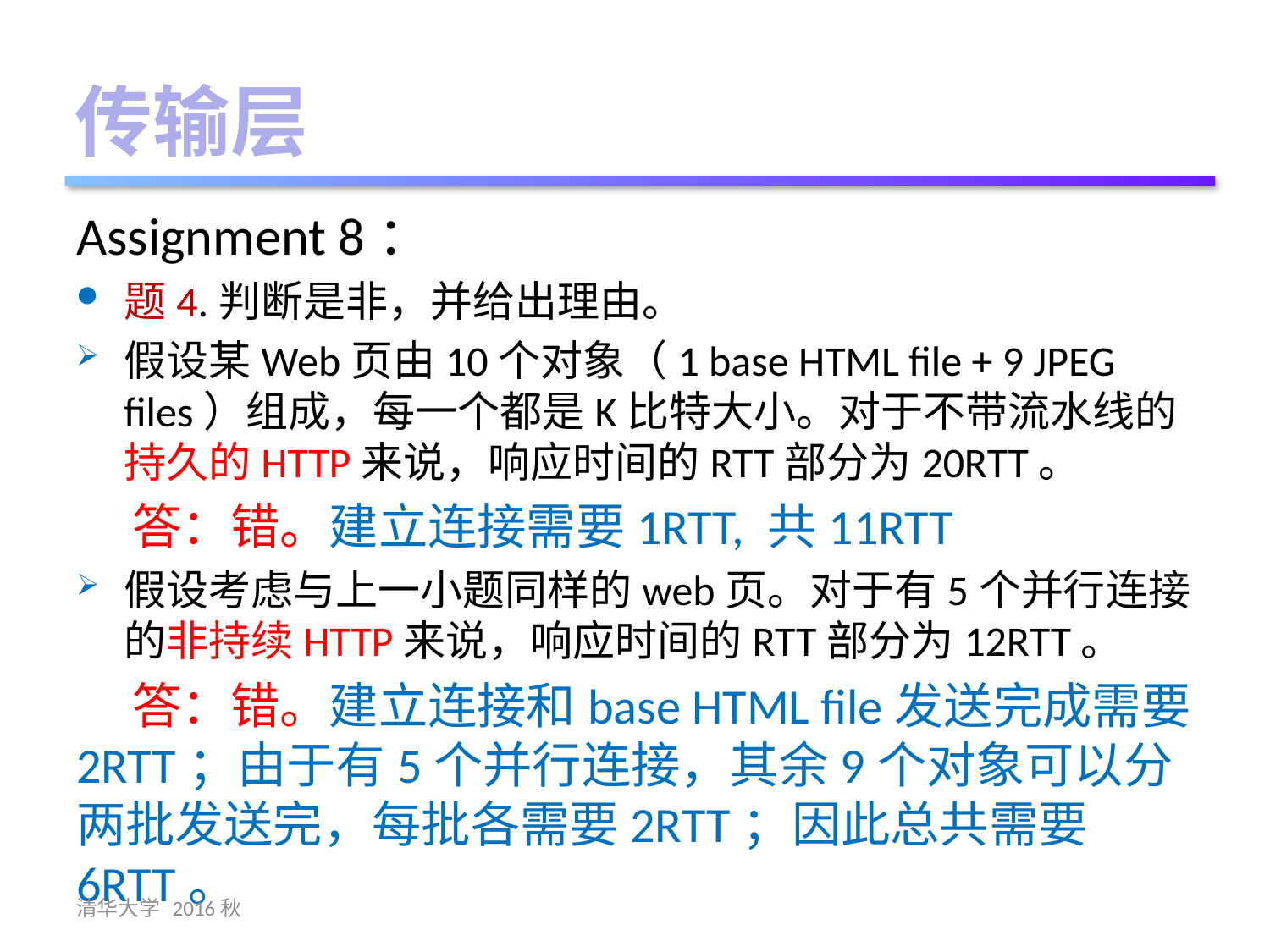

传输层
Assignment 8：
题4.判断是非，并给出理由。
假设某Web页由10个对象（1 base HTML file + 9 JPEG files）组成，每一个都是K比特大小。对于不带流水线的持久的HTTP来说，响应时间的RTT部分为20RTT。
    答：错。建立连接需要1RTT, 共11RTT
假设考虑与上一小题同样的web页。对于有5个并行连接的非持续HTTP来说，响应时间的RTT部分为12RTT。
    答：错。建立连接和base HTML file发送完成需要2RTT；由于有5个并行连接，其余9个对象可以分两批发送完，每批各需要2RTT；因此总共需要6RTT。

清华大学 2016秋
45